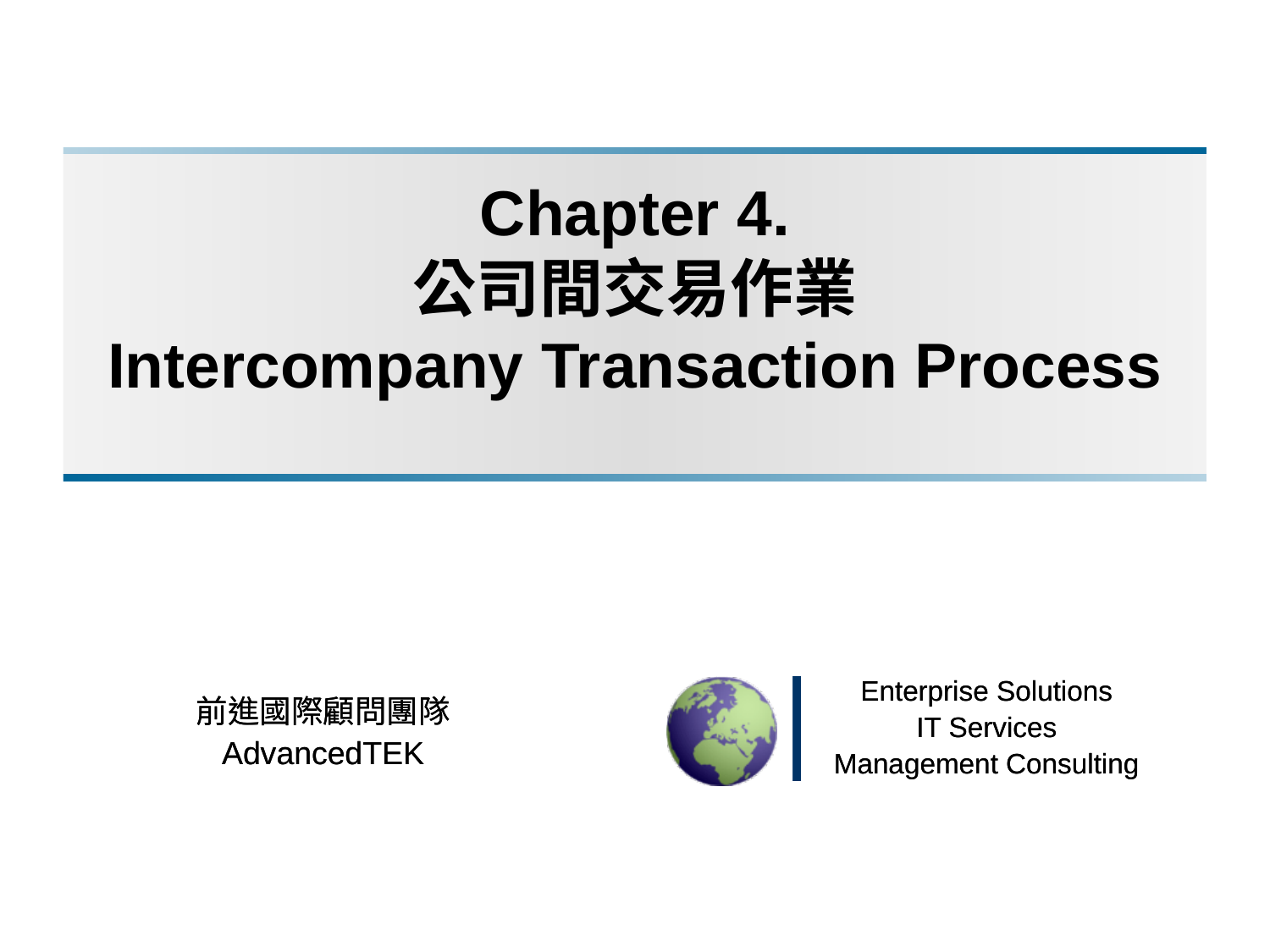

# Chapter 4. 公司間交易作業 Intercompany Transaction Process